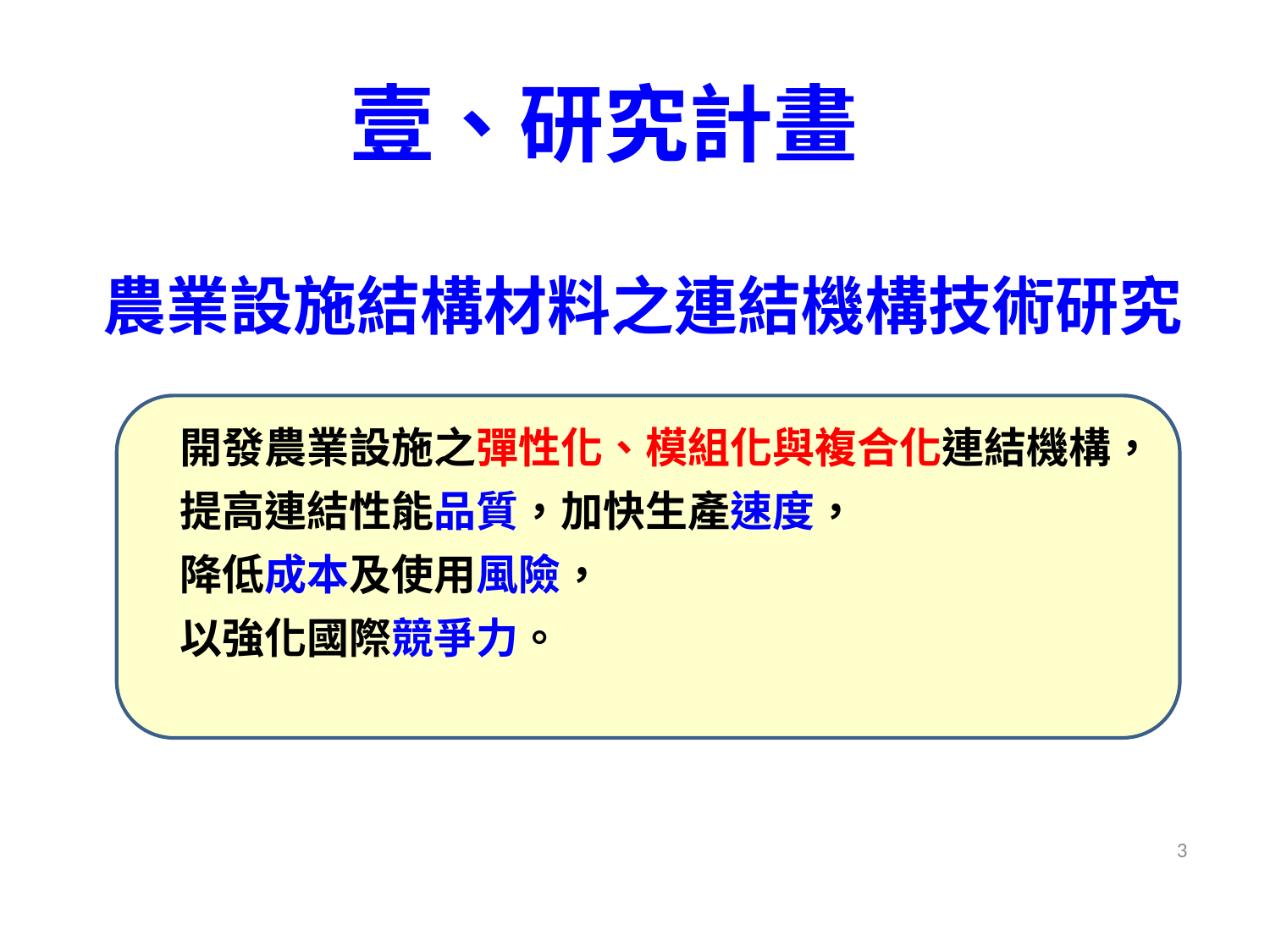

壹、研究計畫
農業設施結構材料之連結機構技術研究

開發農業設施之彈性化、模組化與複合化連結機構，
提高連結性能品質，加快生產速度，
降低成本及使用風險，
以強化國際競爭力。
3